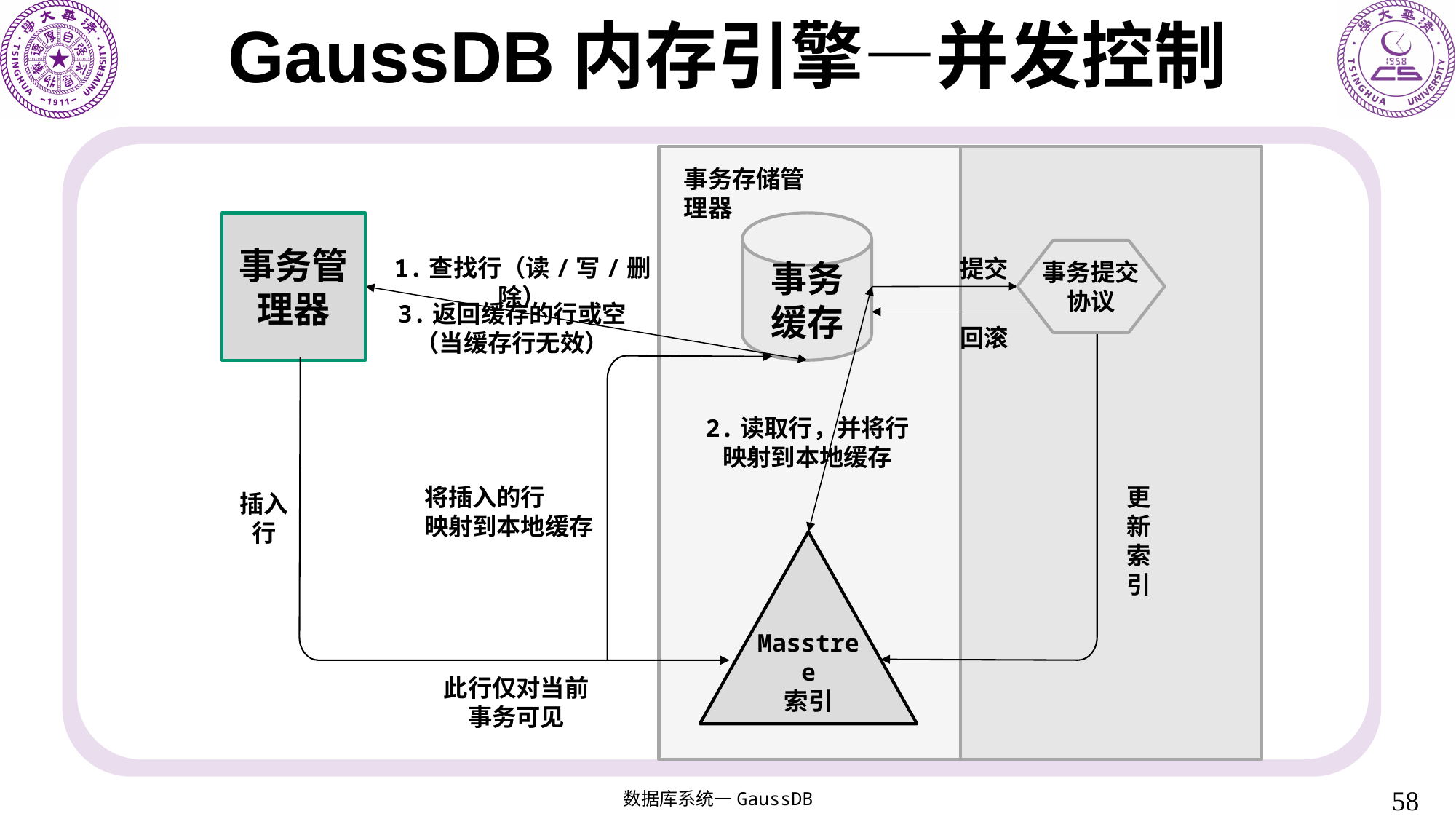

# GaussDB内存引擎—并发控制

事务存储管理器
事务管理器
事务
缓存
事务提交协议
1.查找行（读/写/删除）
提交

3.返回缓存的行或空（当缓存行无效）
回滚

2.读取行，并将行映射到本地缓存

将插入的行
映射到本地缓存
更新
索引
插入行
Masstree
索引
此行仅对当前事务可见
58
数据库系统—GaussDB